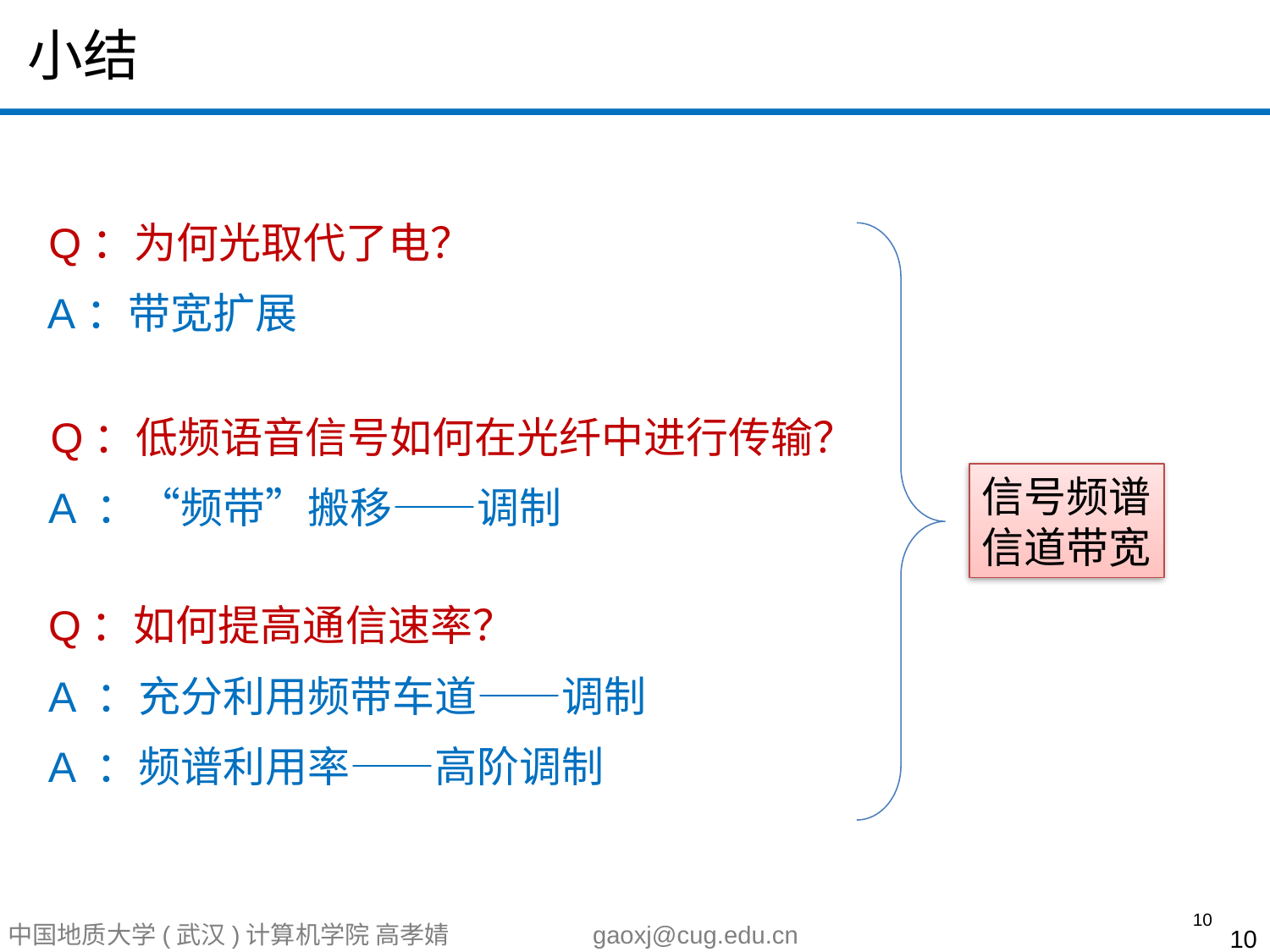

# 小结
Q：为何光取代了电？

信号频谱
信道带宽
A：带宽扩展
Q：低频语音信号如何在光纤中进行传输？
A ：“频带”搬移——调制
Q：如何提高通信速率？
A ：充分利用频带车道——调制
A ：频谱利用率——高阶调制
10